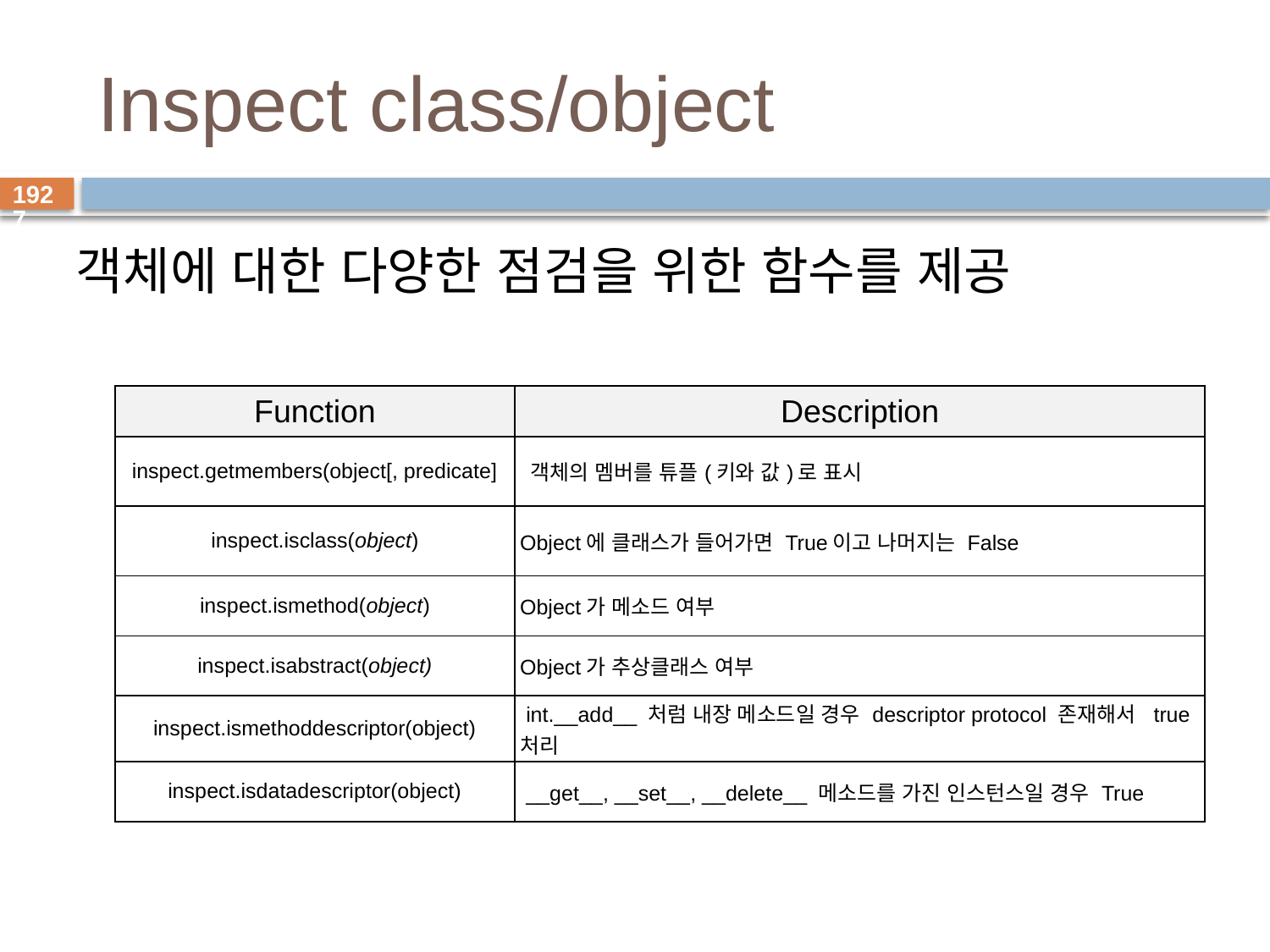

# Inspect class/object
1927
객체에 대한 다양한 점검을 위한 함수를 제공
| Function | Description |
| --- | --- |
| inspect.getmembers(object[, predicate] | 객체의 멤버를 튜플(키와 값)로 표시 |
| inspect.isclass(object) | Object에 클래스가 들어가면 True이고 나머지는 False |
| inspect.ismethod(object) | Object가 메소드 여부 |
| inspect.isabstract(object) | Object가 추상클래스 여부 |
| inspect.ismethoddescriptor(object) | int.\_\_add\_\_ 처럼 내장 메소드일 경우 descriptor protocol 존재해서 true 처리 |
| inspect.isdatadescriptor(object) | \_\_get\_\_, \_\_set\_\_, \_\_delete\_\_ 메소드를 가진 인스턴스일 경우 True |